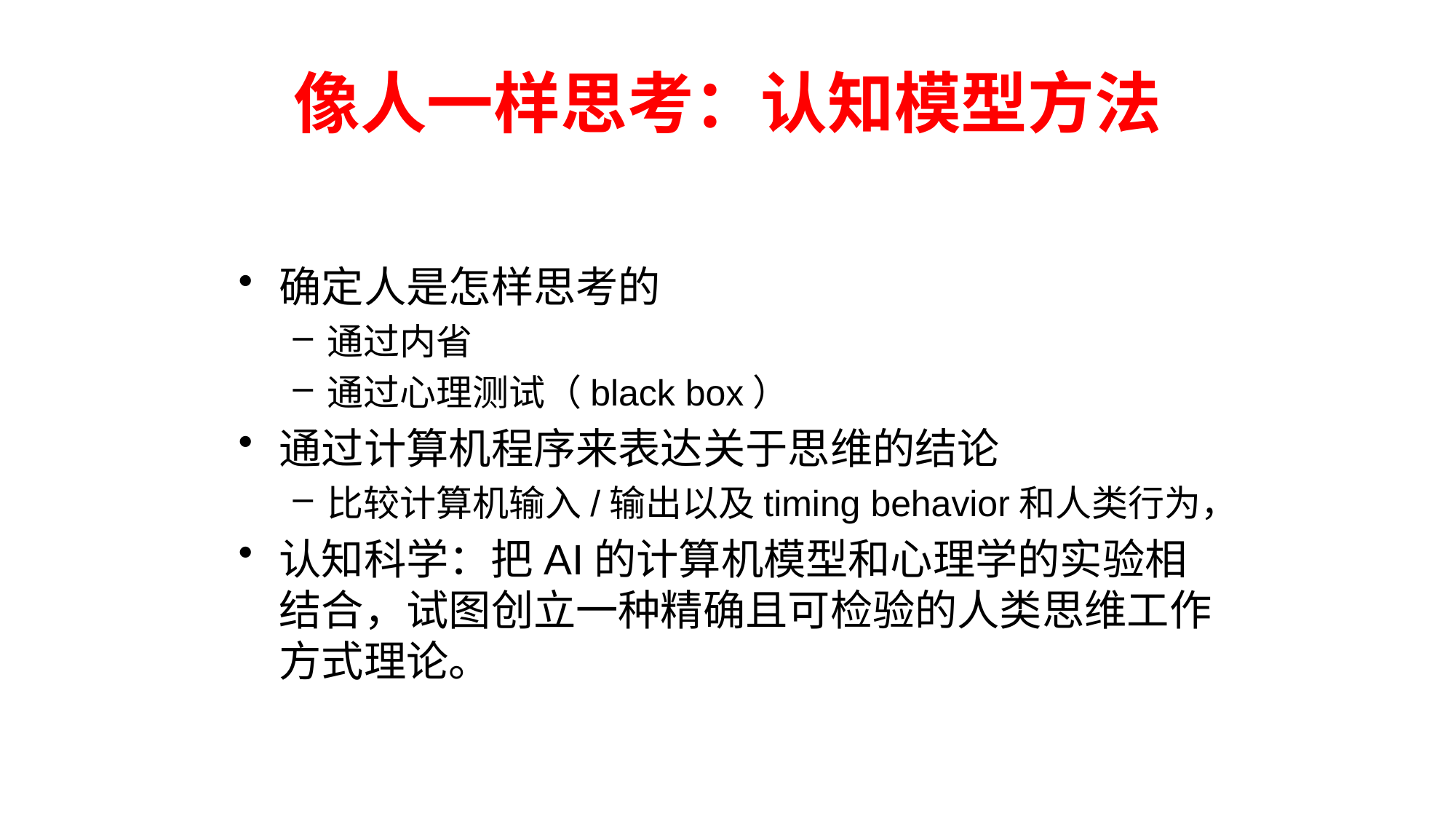

# 像人一样思考：认知模型方法
确定人是怎样思考的
通过内省
通过心理测试（black box）
通过计算机程序来表达关于思维的结论
比较计算机输入/输出以及timing behavior和人类行为，
认知科学：把AI的计算机模型和心理学的实验相结合，试图创立一种精确且可检验的人类思维工作方式理论。